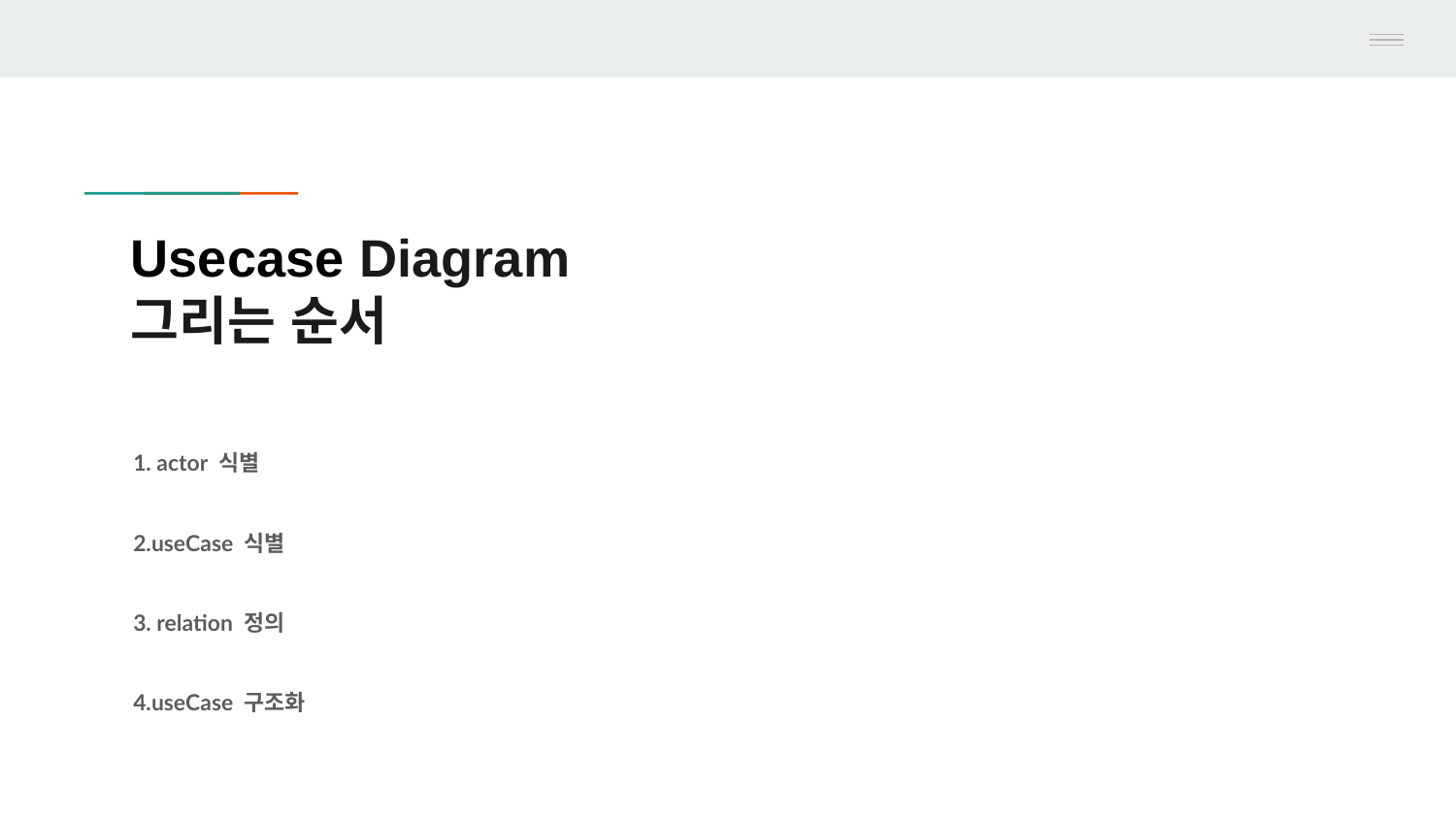

# Usecase Diagram
그리는 순서

1. actor 식별

2.useCase 식별

3. relation 정의

4.useCase 구조화